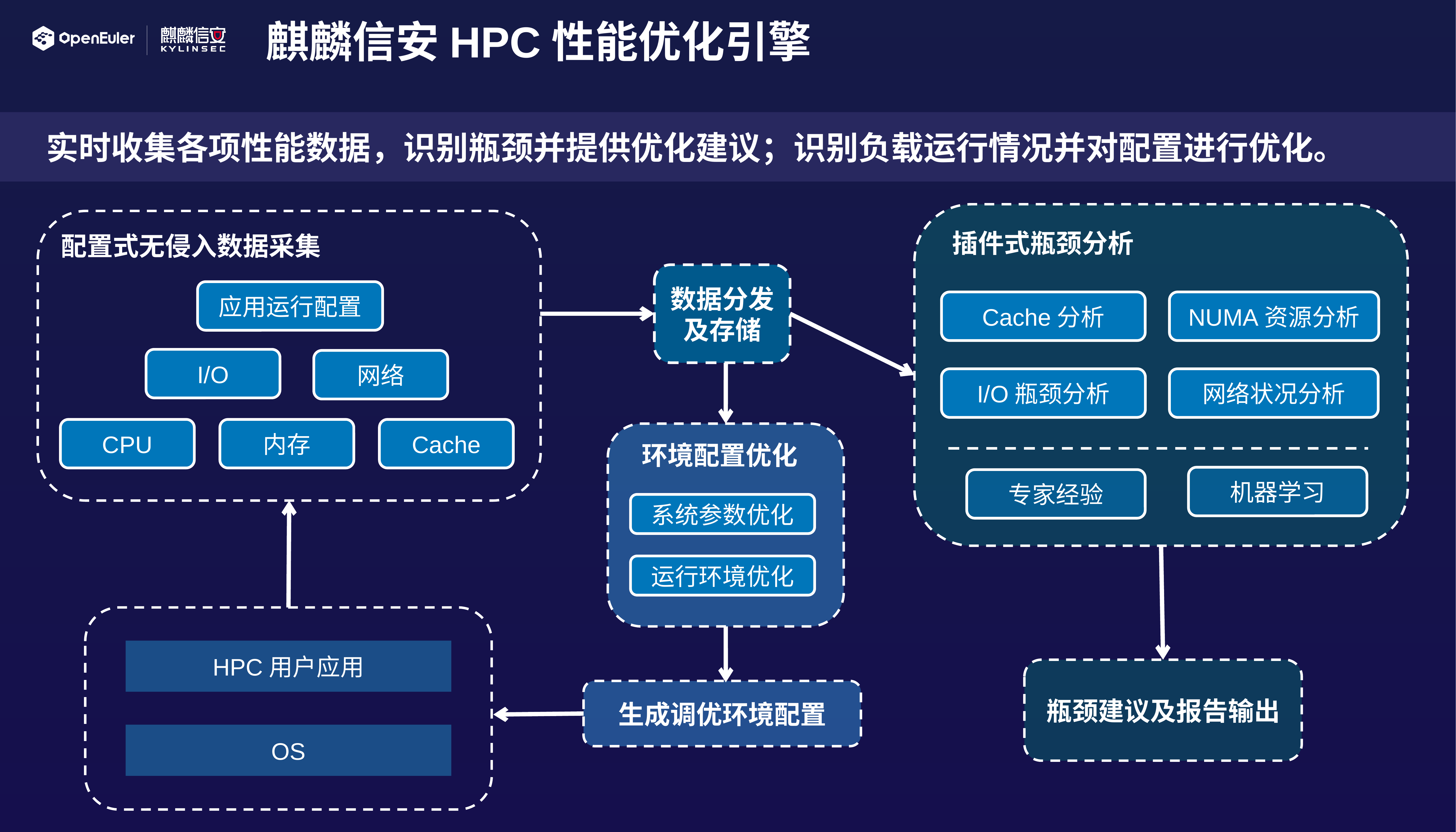

麒麟信安HPC性能优化引擎
实时收集各项性能数据，识别瓶颈并提供优化建议；识别负载运行情况并对配置进行优化。

插件式瓶颈分析

配置式无侵入数据采集
数据分发及存储
应用运行配置
Cache分析
NUMA资源分析
I/O
网络
I/O瓶颈分析
网络状况分析
CPU
内存
Cache

环境配置优化
机器学习
专家经验
系统参数优化
运行环境优化

HPC用户应用
OS
瓶颈建议及报告输出
生成调优环境配置